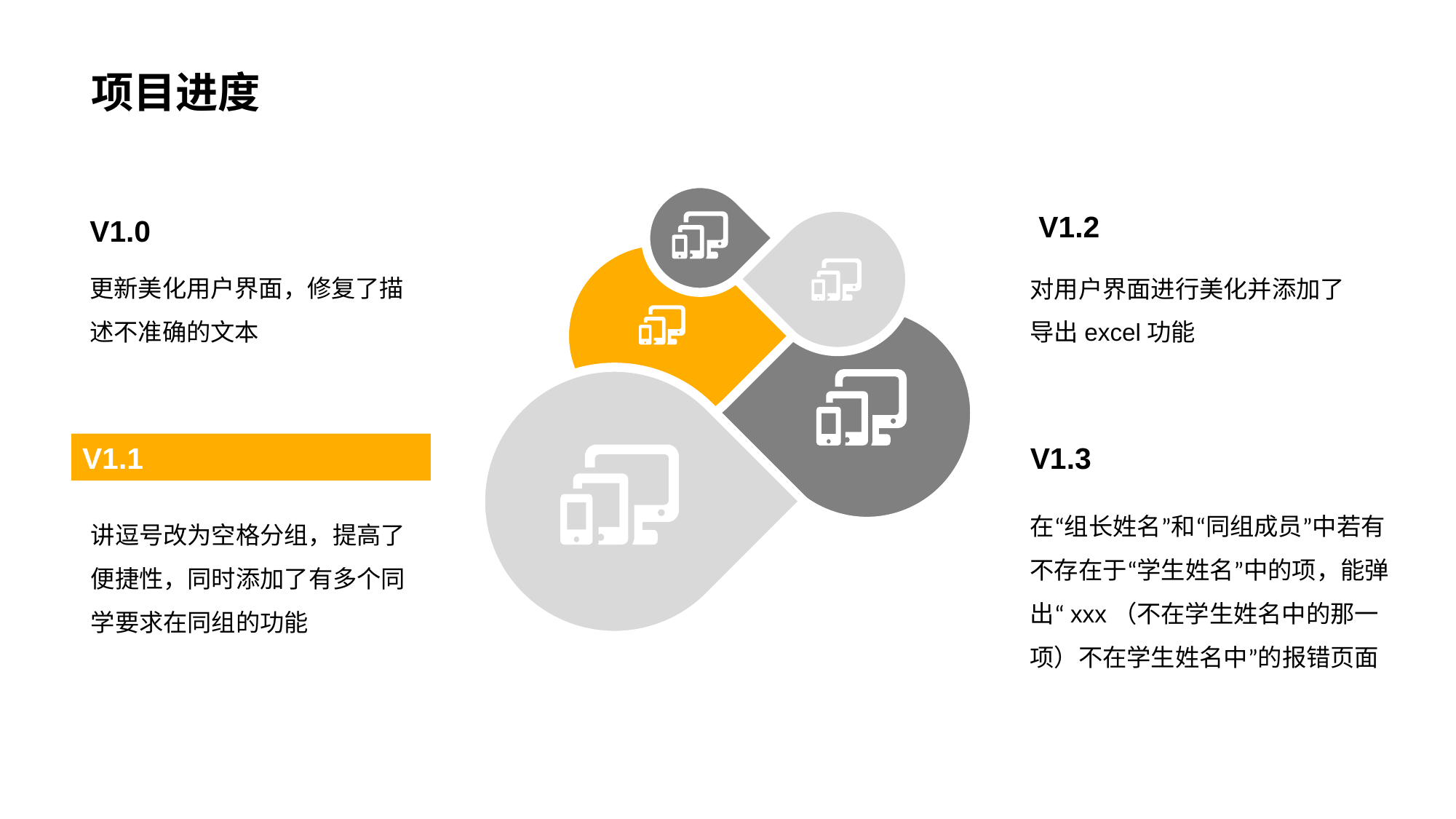

# 项目进度

V1.2
对用户界面进行美化并添加了导出excel功能
V1.0
更新美化用户界面，修复了描述不准确的文本
V1.1
讲逗号改为空格分组，提高了便捷性，同时添加了有多个同学要求在同组的功能
V1.3
在“组长姓名”和“同组成员”中若有不存在于“学生姓名”中的项，能弹出“xxx（不在学生姓名中的那一项）不在学生姓名中”的报错页面
8